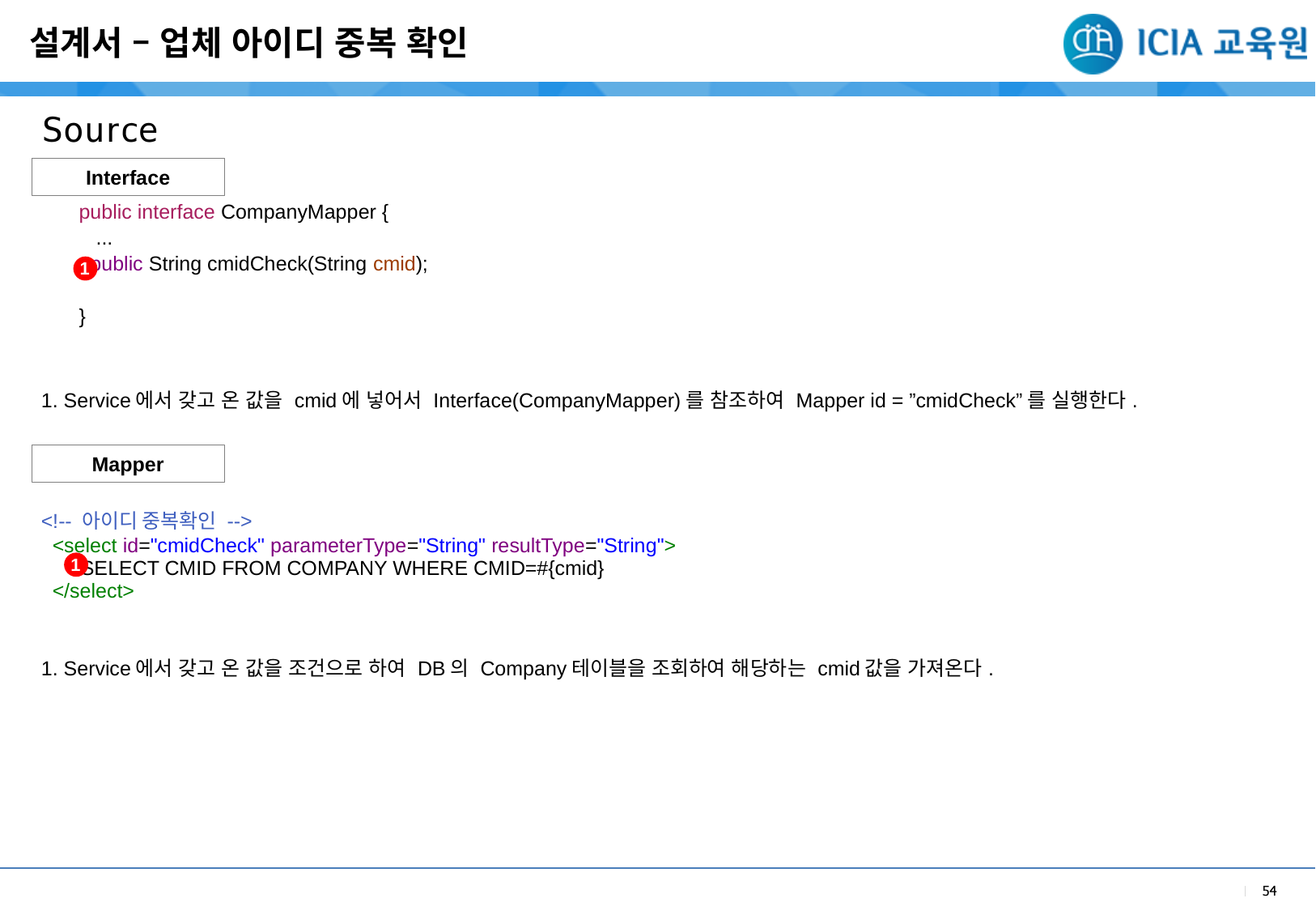

설계서 – 업체 아이디 중복 확인
Source
Interface
| public interface CompanyMapper { ... public String cmidCheck(String cmid); } |
| --- |
| 1. Service에서 갖고 온 값을 cmid에 넣어서 Interface(CompanyMapper)를 참조하여 Mapper id = ”cmidCheck”를 실행한다. |
1

Mapper
| <!-- 아이디 중복확인 --> <select id="cmidCheck" parameterType="String" resultType="String"> SELECT CMID FROM COMPANY WHERE CMID=#{cmid} </select> |
| --- |
| 1. Service에서 갖고 온 값을 조건으로 하여 DB의 Company테이블을 조회하여 해당하는 cmid값을 가져온다. |
1